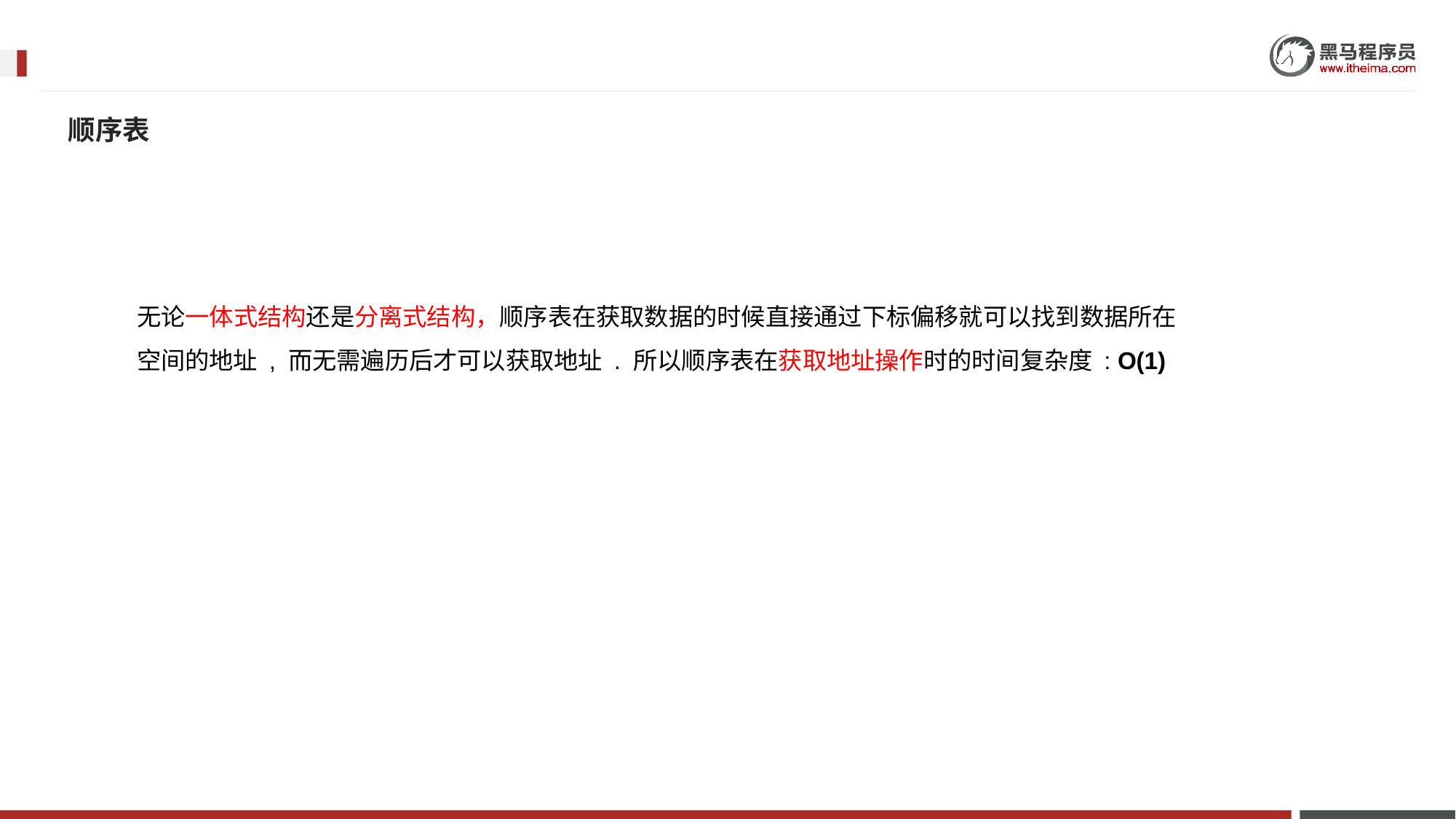

顺序表
无论一体式结构还是分离式结构，顺序表在获取数据的时候直接通过下标偏移就可以找到数据所在空间的地址 , 而无需遍历后才可以获取地址 . 所以顺序表在获取地址操作时的时间复杂度 : O(1)